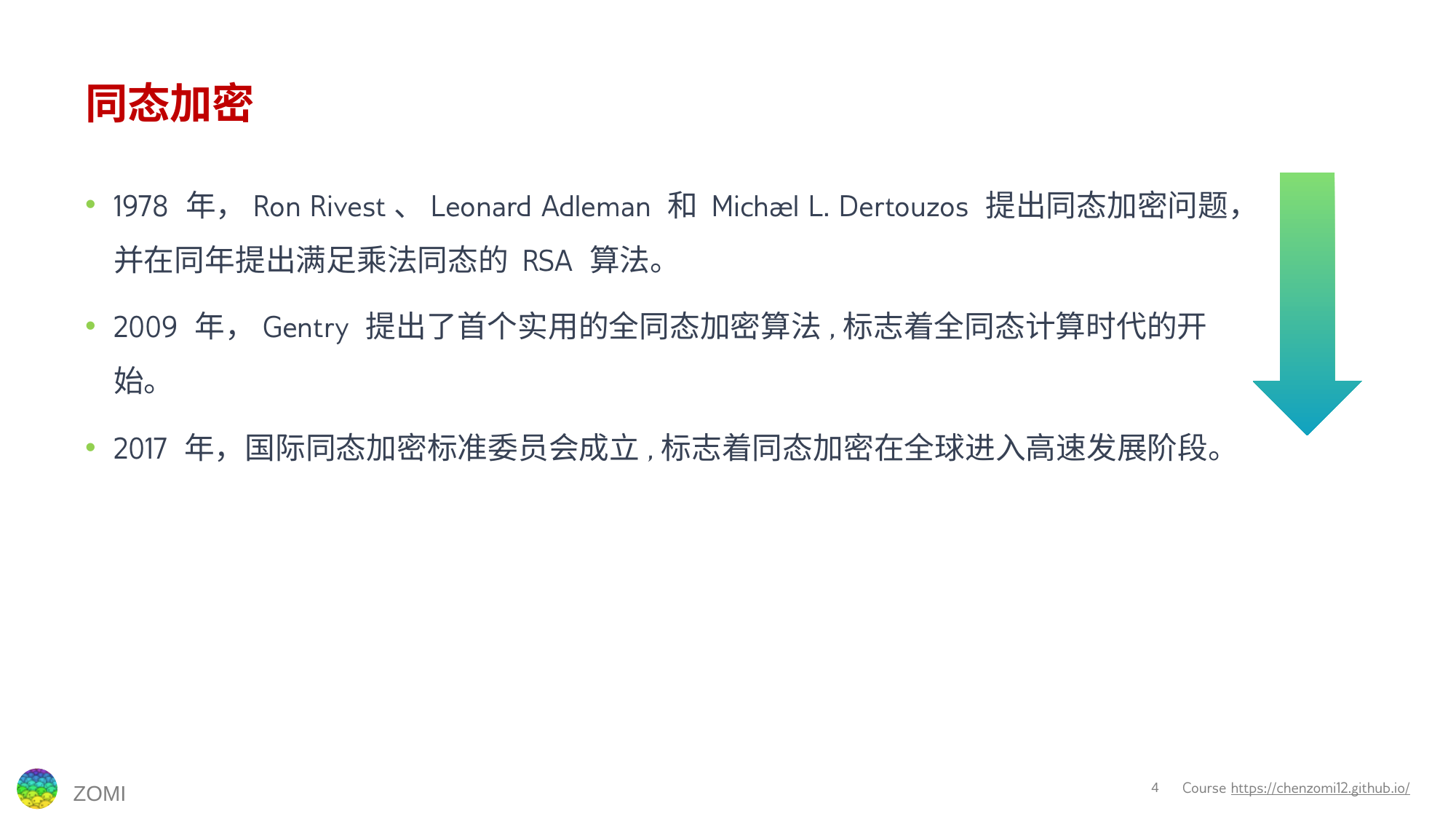

# 同态加密
1978 年，Ron Rivest、Leonard Adleman 和 Michael L. Dertouzos 提出同态加密问题，并在同年提出满足乘法同态的 RSA 算法。
2009 年，Gentry 提出了首个实用的全同态加密算法,标志着全同态计算时代的开始。
2017 年，国际同态加密标准委员会成立,标志着同态加密在全球进入高速发展阶段。